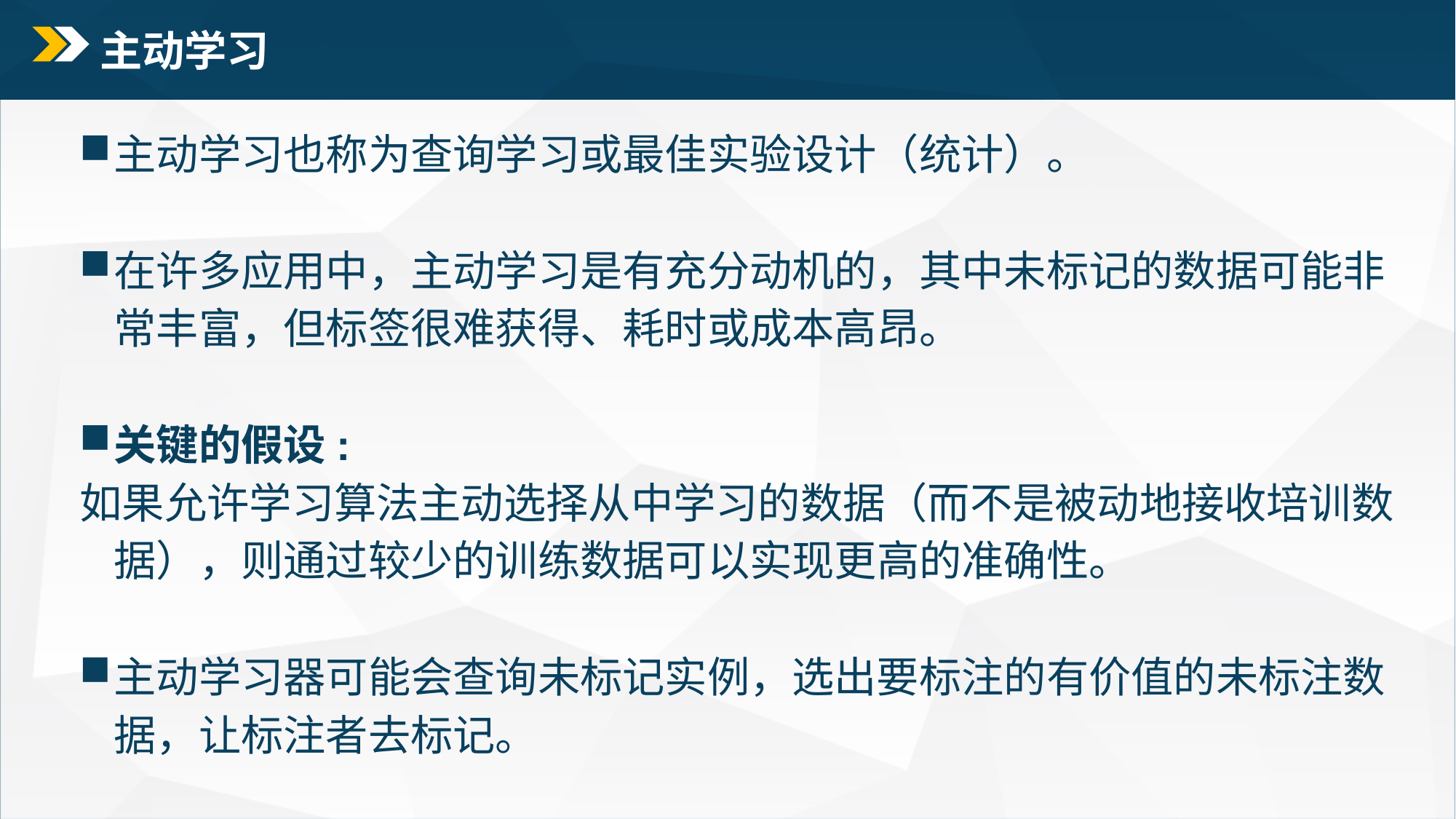

# 主动学习
主动学习也称为查询学习或最佳实验设计（统计）。

在许多应用中，主动学习是有充分动机的，其中未标记的数据可能非常丰富，但标签很难获得、耗时或成本高昂。

关键的假设:
如果允许学习算法主动选择从中学习的数据（而不是被动地接收培训数据），则通过较少的训练数据可以实现更高的准确性。

主动学习器可能会查询未标记实例，选出要标注的有价值的未标注数据，让标注者去标记。